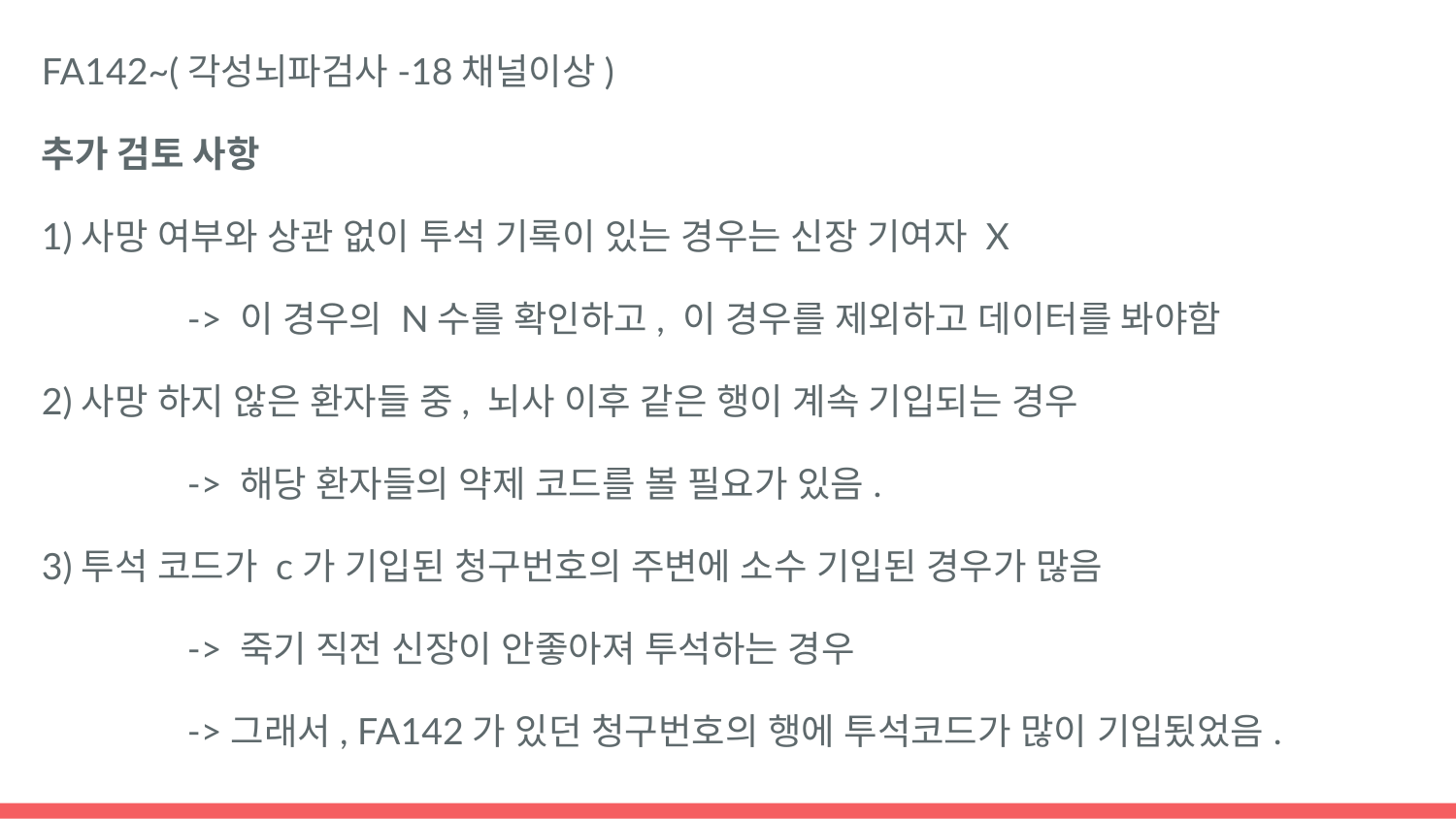

FA142~(각성뇌파검사-18채널이상)
추가 검토 사항
1)사망 여부와 상관 없이 투석 기록이 있는 경우는 신장 기여자 X
	-> 이 경우의 N수를 확인하고, 이 경우를 제외하고 데이터를 봐야함
2)사망 하지 않은 환자들 중, 뇌사 이후 같은 행이 계속 기입되는 경우
	-> 해당 환자들의 약제 코드를 볼 필요가 있음.
3)투석 코드가 c가 기입된 청구번호의 주변에 소수 기입된 경우가 많음
	-> 죽기 직전 신장이 안좋아져 투석하는 경우
	->그래서, FA142가 있던 청구번호의 행에 투석코드가 많이 기입됬었음.